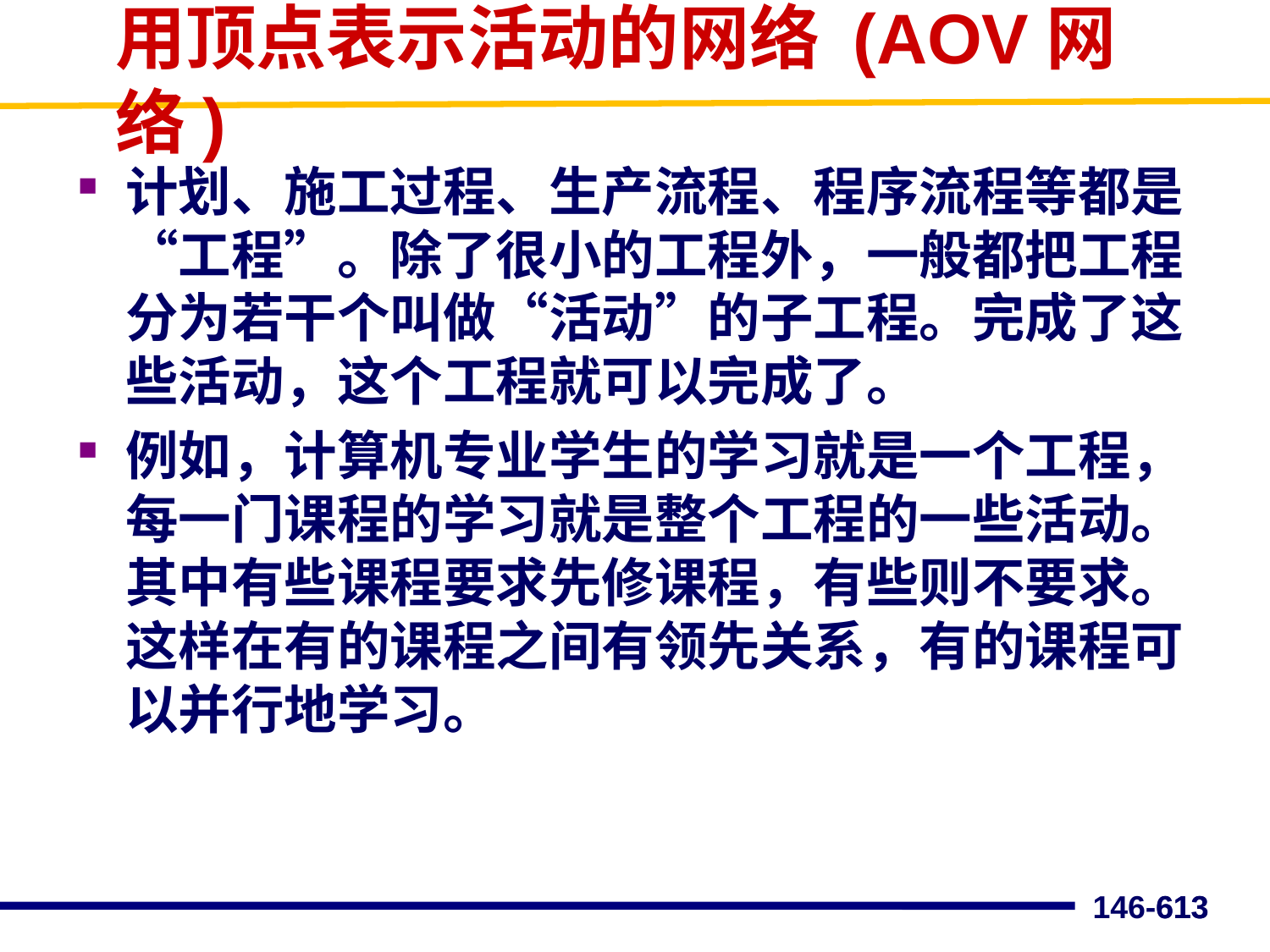

# 用顶点表示活动的网络 (AOV网络)
计划、施工过程、生产流程、程序流程等都是“工程”。除了很小的工程外，一般都把工程分为若干个叫做“活动”的子工程。完成了这些活动，这个工程就可以完成了。
例如，计算机专业学生的学习就是一个工程，每一门课程的学习就是整个工程的一些活动。其中有些课程要求先修课程，有些则不要求。这样在有的课程之间有领先关系，有的课程可以并行地学习。
613
146-613